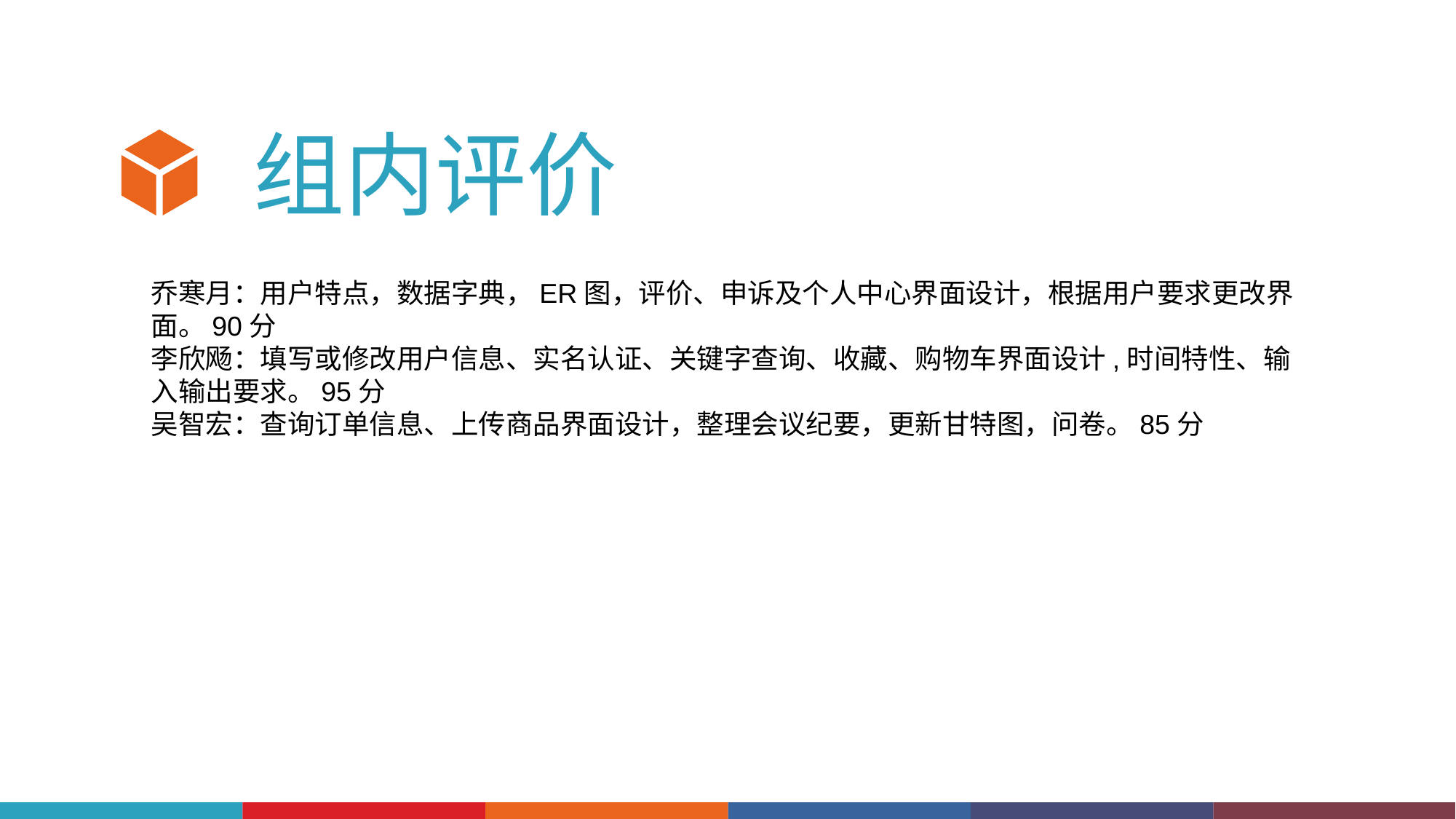

组内评价

乔寒月：用户特点，数据字典，ER图，评价、申诉及个人中心界面设计，根据用户要求更改界面。90分
李欣飏：填写或修改用户信息、实名认证、关键字查询、收藏、购物车界面设计,时间特性、输入输出要求。95分
吴智宏：查询订单信息、上传商品界面设计，整理会议纪要，更新甘特图，问卷。85分